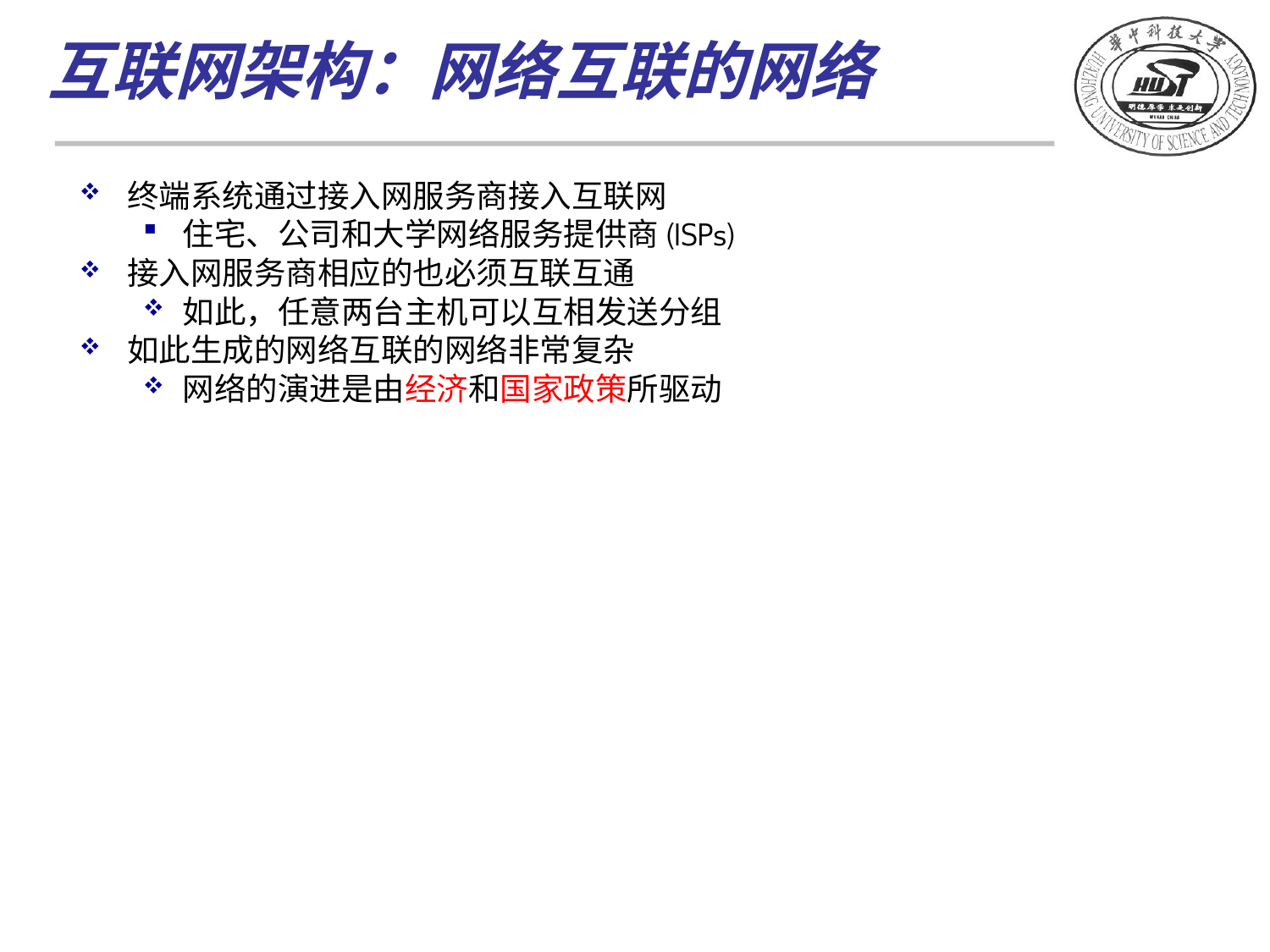

互联网架构：网络互联的网络
终端系统通过接入网服务商接入互联网
住宅、公司和大学网络服务提供商(ISPs)
接入网服务商相应的也必须互联互通
如此，任意两台主机可以互相发送分组
如此生成的网络互联的网络非常复杂
网络的演进是由经济和国家政策所驱动